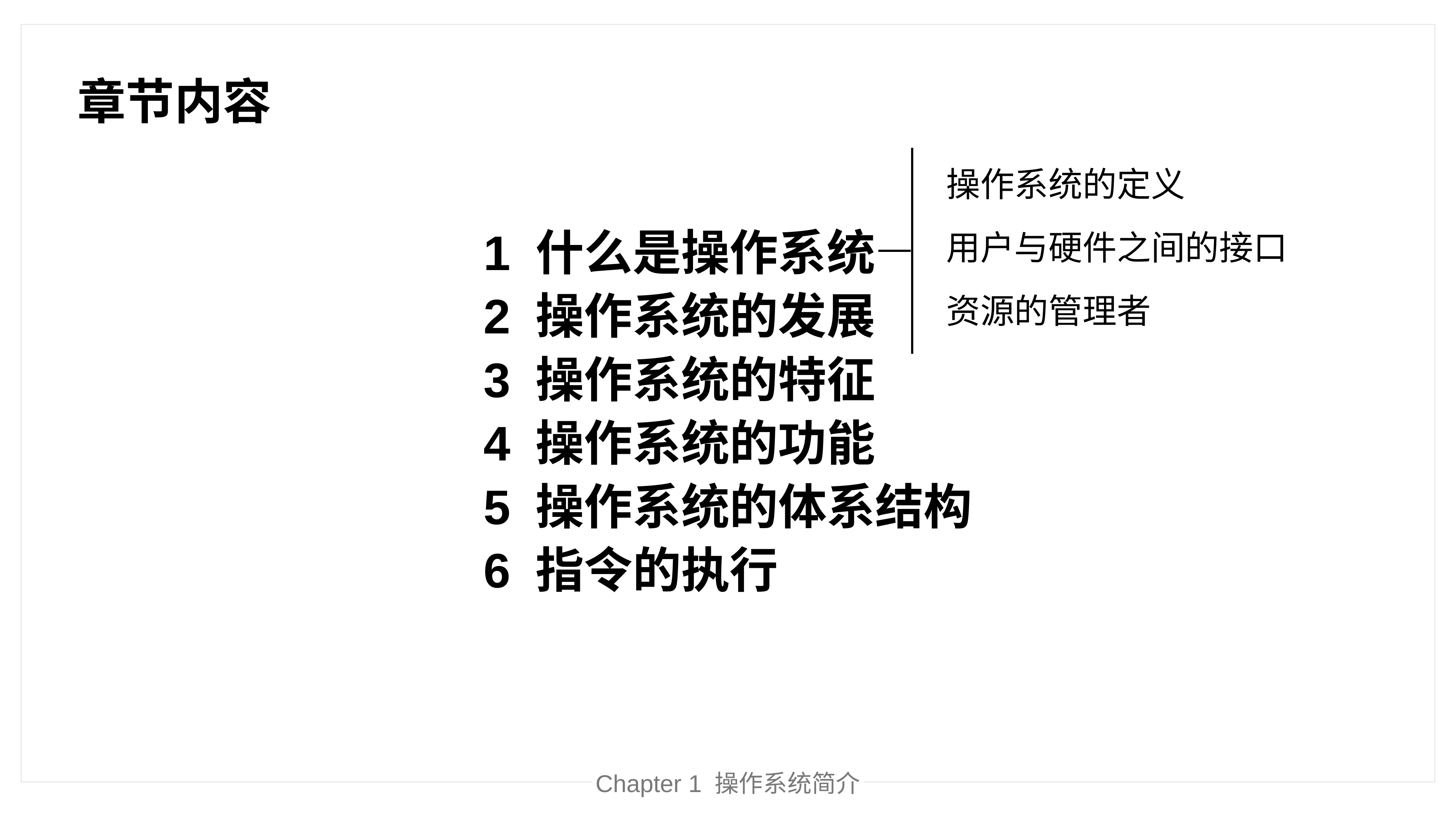

章节内容

操作系统的定义
用户与硬件之间的接口
1 什么是操作系统

资源的管理者
2 操作系统的发展
3 操作系统的特征
4 操作系统的功能
5 操作系统的体系结构
6 指令的执行
Chapter 1 操作系统简介